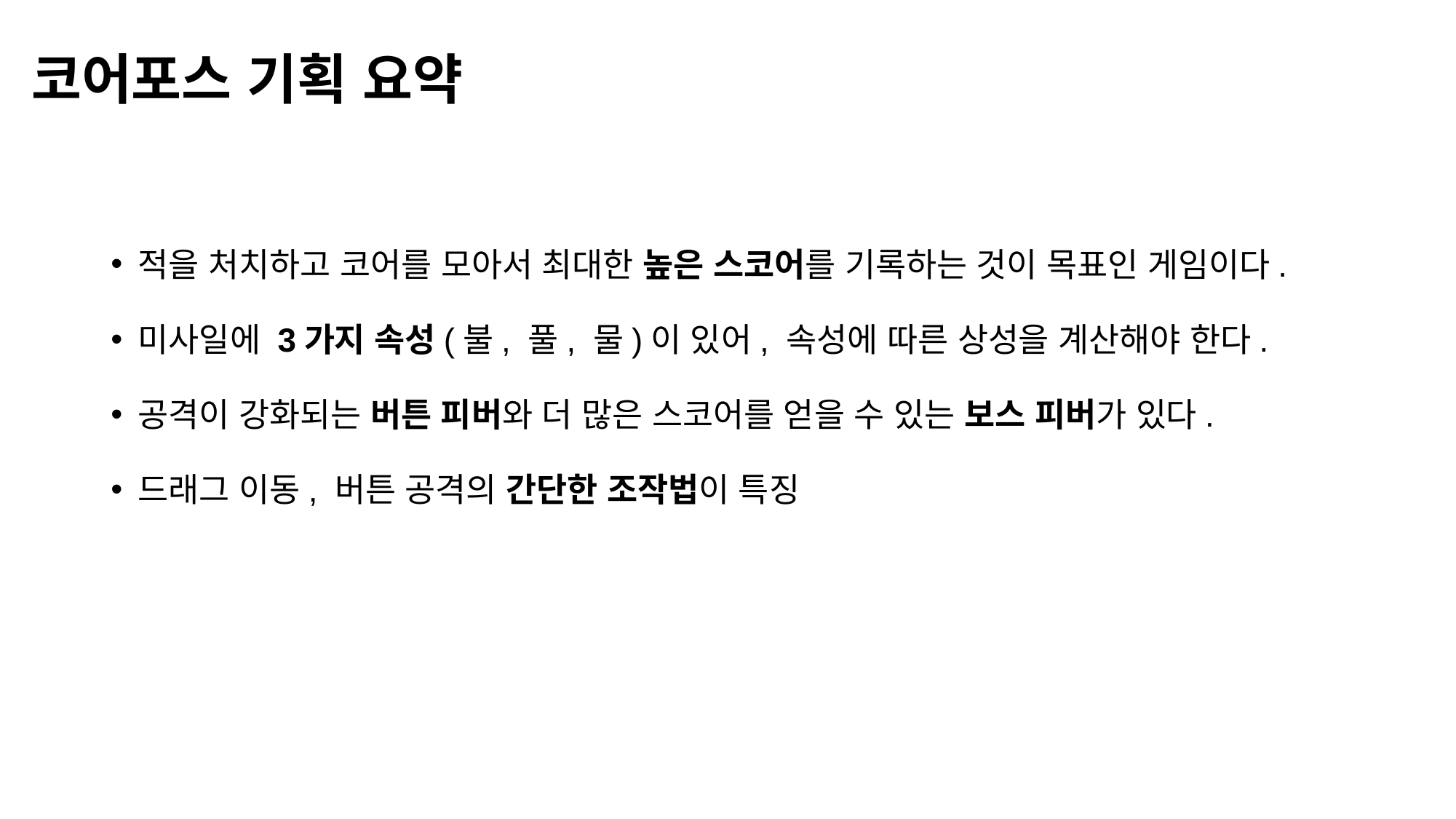

# 코어포스 기획 요약
적을 처치하고 코어를 모아서 최대한 높은 스코어를 기록하는 것이 목표인 게임이다.
미사일에 3가지 속성(불, 풀, 물)이 있어, 속성에 따른 상성을 계산해야 한다.
공격이 강화되는 버튼 피버와 더 많은 스코어를 얻을 수 있는 보스 피버가 있다.
드래그 이동, 버튼 공격의 간단한 조작법이 특징